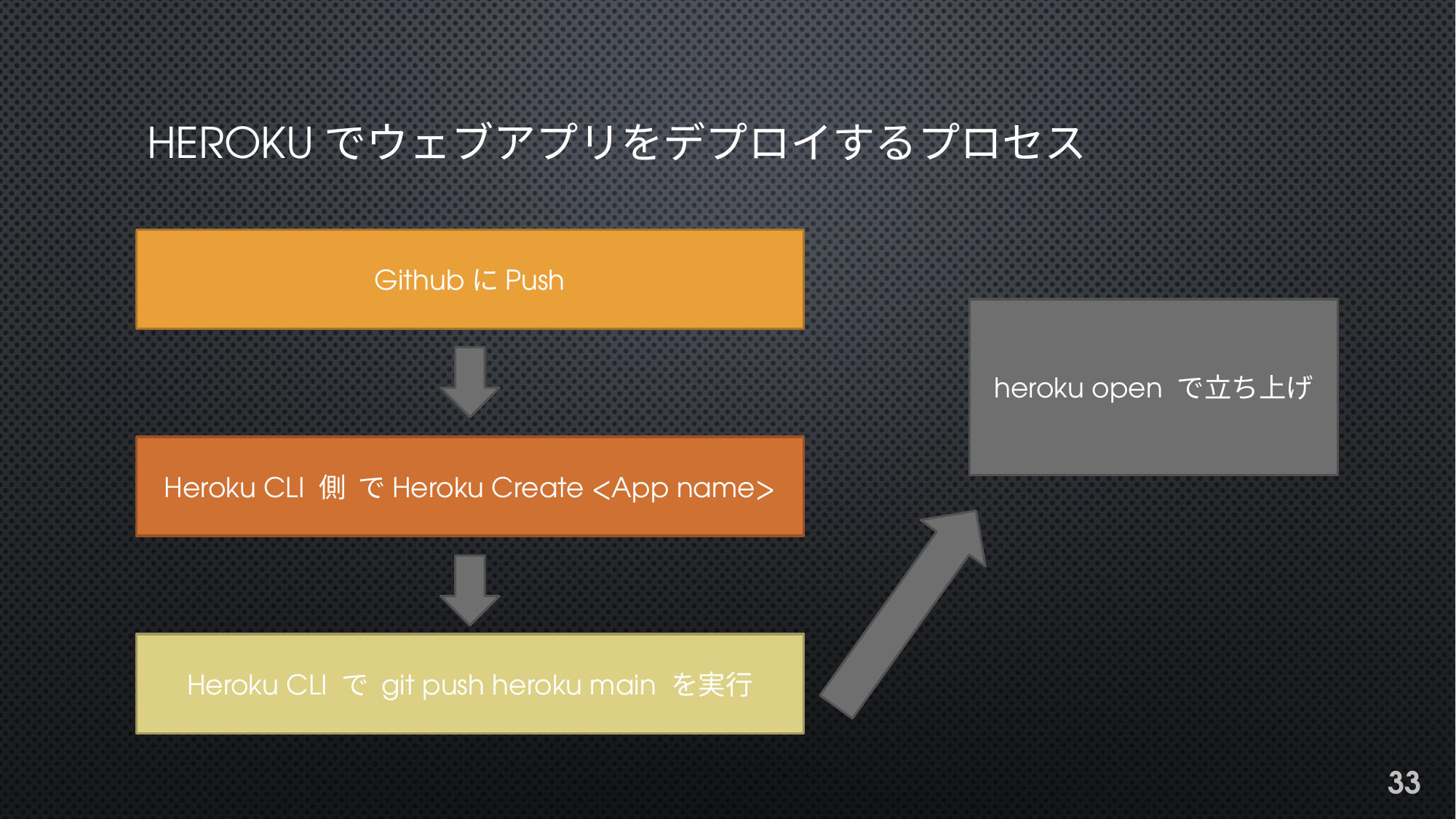

# HEROKuでウェブアプリをデプロイするプロセス
GithubにPush
heroku open で立ち上げ

Heroku CLI 側  でHeroku Create <App name>

Heroku CLI で git push heroku main を実行
33